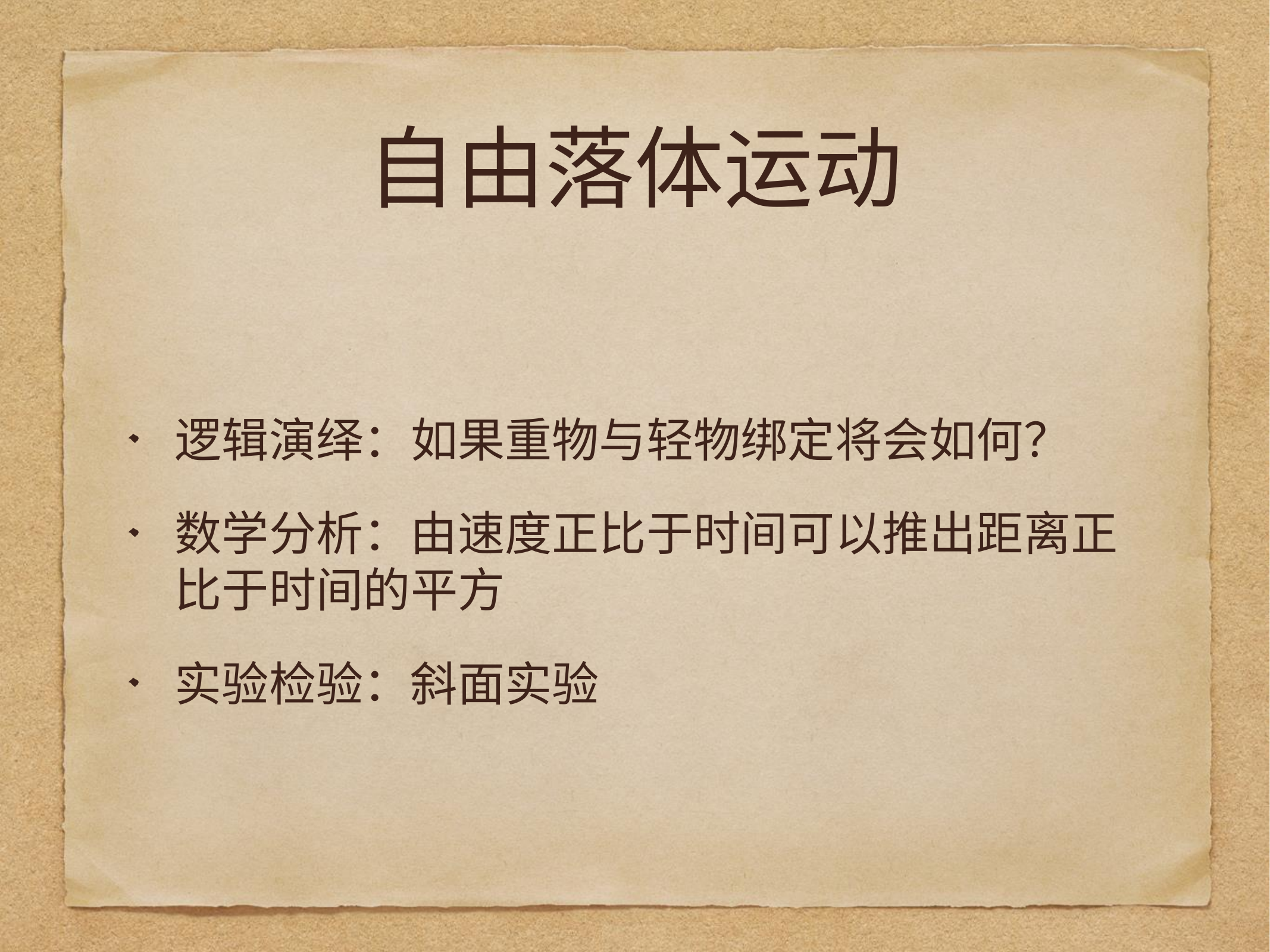

# 自由落体运动
逻辑演绎：如果重物与轻物绑定将会如何？
数学分析：由速度正比于时间可以推出距离正比于时间的平方
实验检验：斜面实验